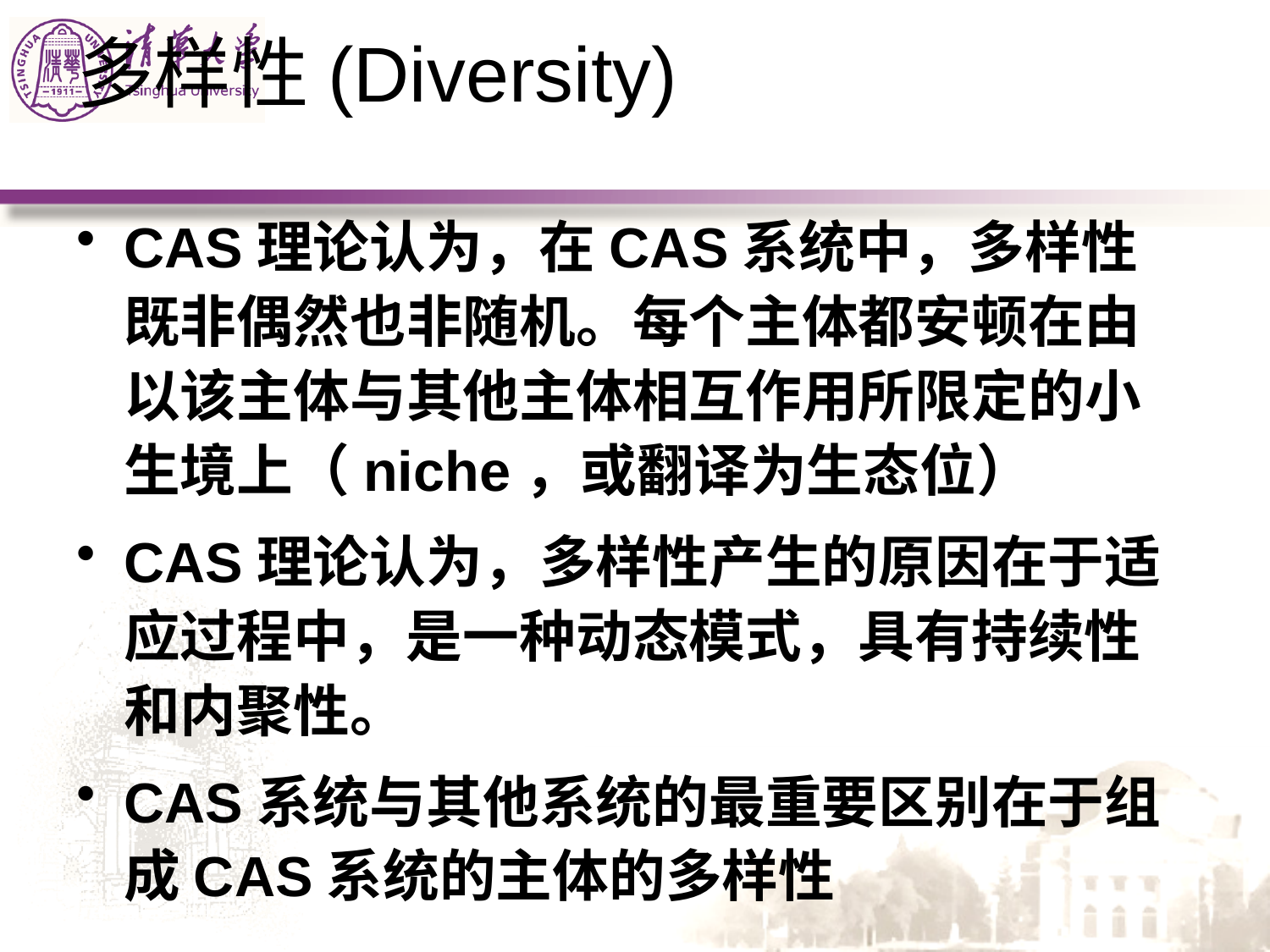

# 多样性(Diversity)
CAS理论认为，在CAS系统中，多样性既非偶然也非随机。每个主体都安顿在由以该主体与其他主体相互作用所限定的小生境上（niche，或翻译为生态位）
CAS理论认为，多样性产生的原因在于适应过程中，是一种动态模式，具有持续性和内聚性。
CAS系统与其他系统的最重要区别在于组成CAS系统的主体的多样性